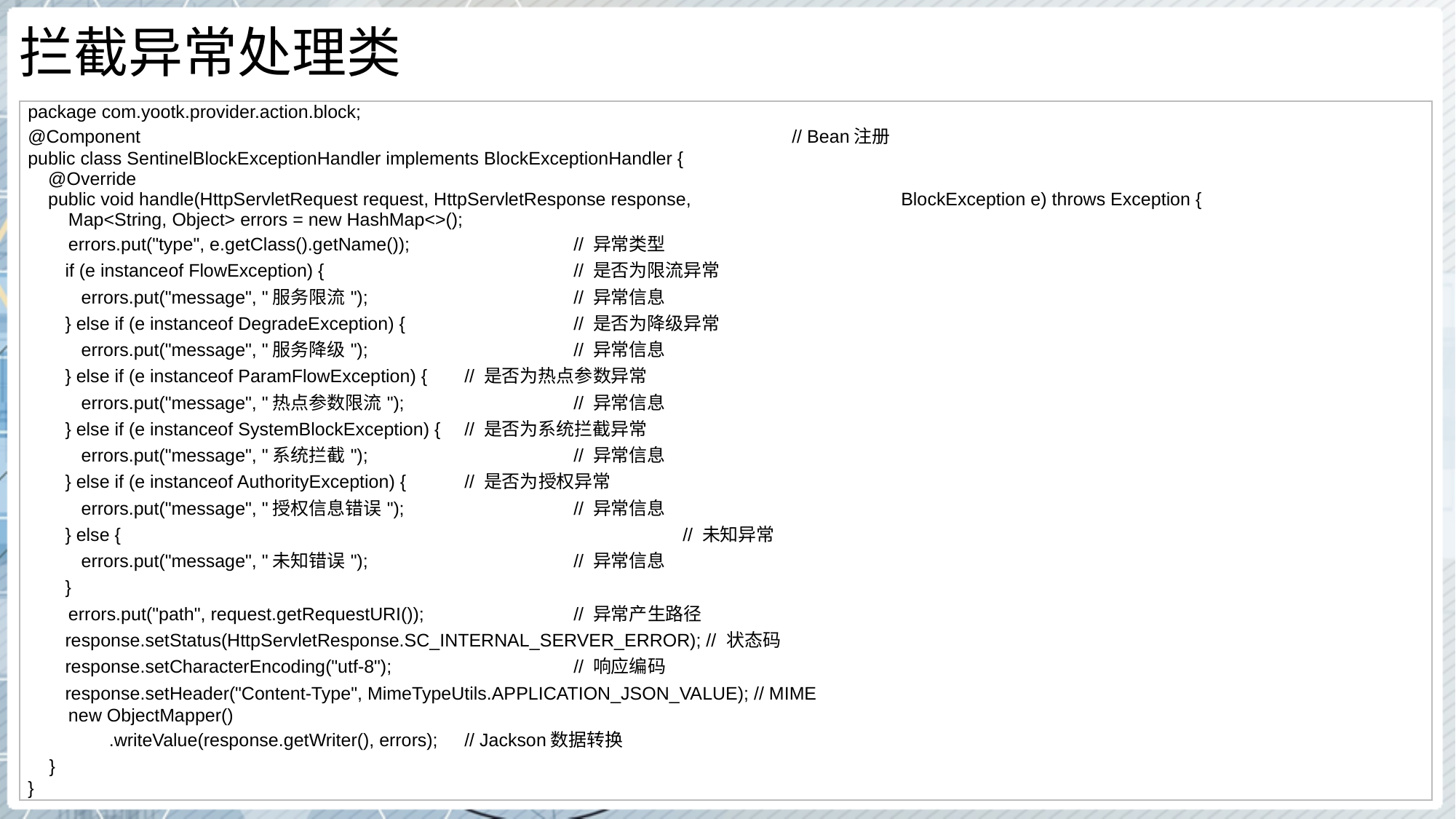

# 拦截异常处理类
| package com.yootk.provider.action.block; @Component // Bean注册 public class SentinelBlockExceptionHandler implements BlockExceptionHandler { @Override public void handle(HttpServletRequest request, HttpServletResponse response, BlockException e) throws Exception { Map<String, Object> errors = new HashMap<>(); errors.put("type", e.getClass().getName()); // 异常类型 if (e instanceof FlowException) { // 是否为限流异常 errors.put("message", "服务限流"); // 异常信息 } else if (e instanceof DegradeException) { // 是否为降级异常 errors.put("message", "服务降级"); // 异常信息 } else if (e instanceof ParamFlowException) { // 是否为热点参数异常 errors.put("message", "热点参数限流"); // 异常信息 } else if (e instanceof SystemBlockException) { // 是否为系统拦截异常 errors.put("message", "系统拦截"); // 异常信息 } else if (e instanceof AuthorityException) { // 是否为授权异常 errors.put("message", "授权信息错误"); // 异常信息 } else { // 未知异常 errors.put("message", "未知错误"); // 异常信息 } errors.put("path", request.getRequestURI()); // 异常产生路径 response.setStatus(HttpServletResponse.SC\_INTERNAL\_SERVER\_ERROR); // 状态码 response.setCharacterEncoding("utf-8"); // 响应编码 response.setHeader("Content-Type", MimeTypeUtils.APPLICATION\_JSON\_VALUE); // MIME new ObjectMapper() .writeValue(response.getWriter(), errors); // Jackson数据转换 } } |
| --- |